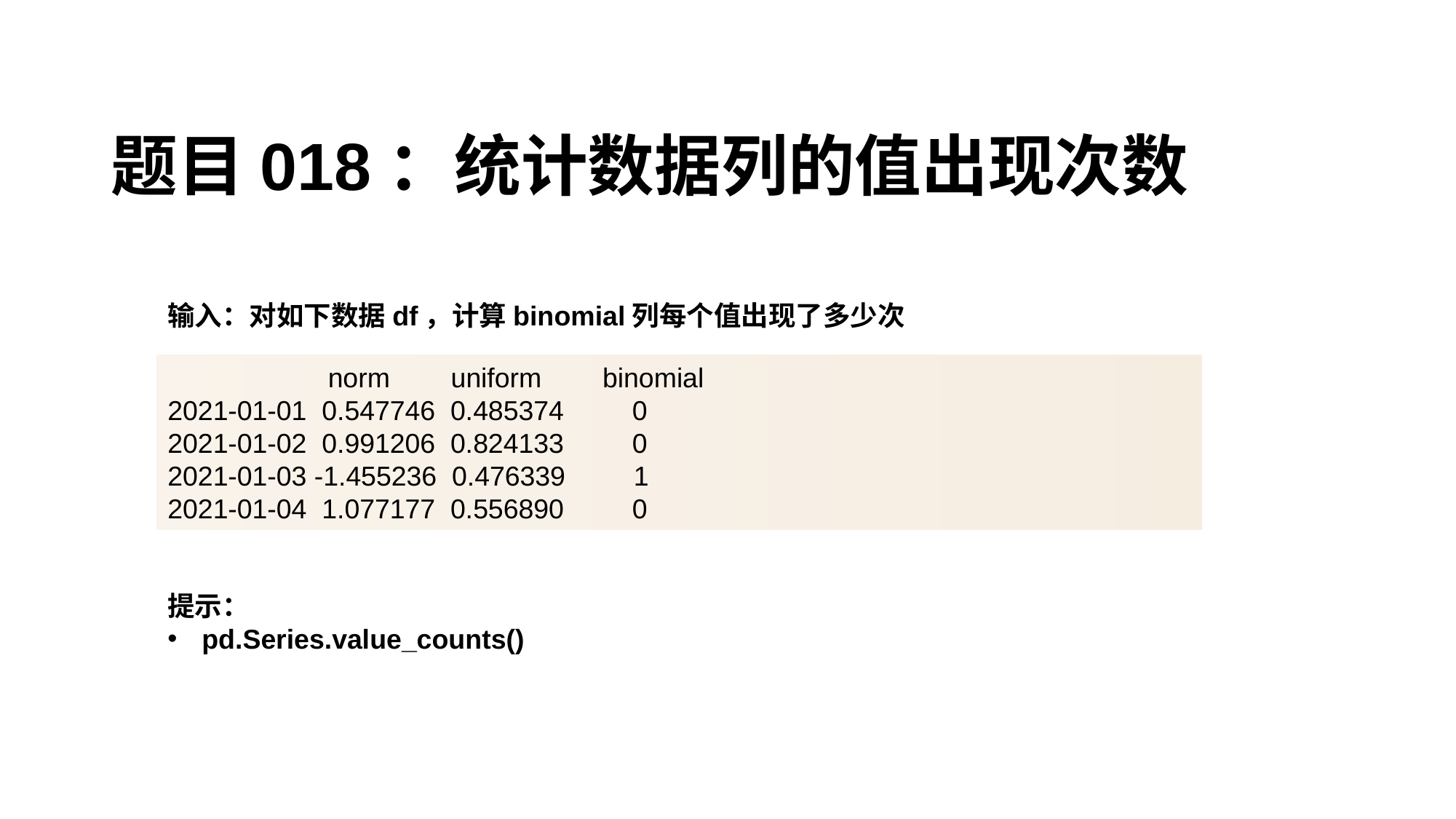

# 题目018：统计数据列的值出现次数
输入：对如下数据df，计算binomial列每个值出现了多少次
                     norm        uniform        binomial
2021-01-01  0.547746  0.485374         0
2021-01-02  0.991206  0.824133         0
2021-01-03 -1.455236  0.476339         1
2021-01-04  1.077177  0.556890         0
提示：
pd.Series.value_counts()